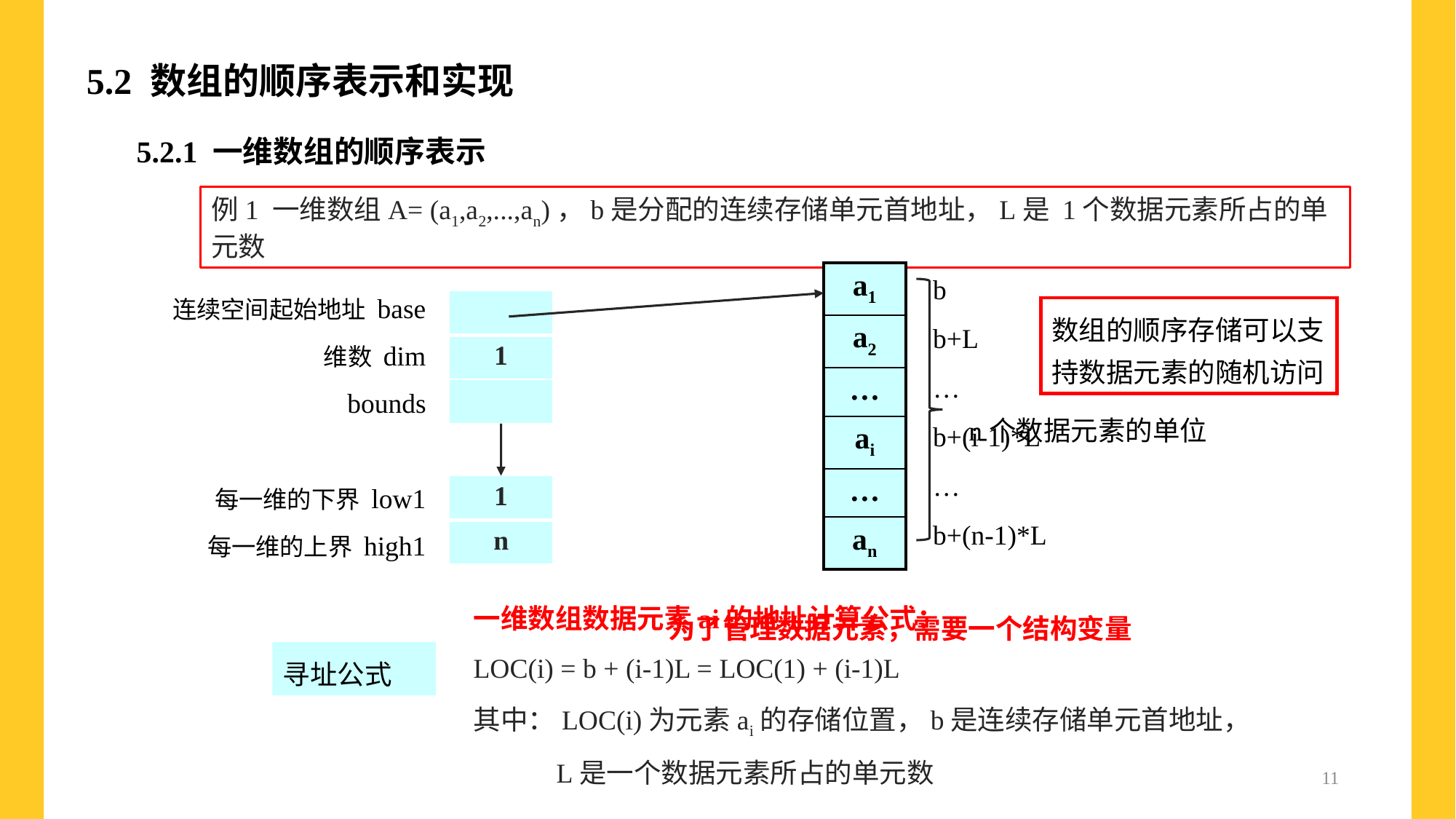

# 5.2 数组的顺序表示和实现
5.2.1 一维数组的顺序表示
例1 一维数组A= (a1,a2,...,an)，b是分配的连续存储单元首地址，L是 1个数据元素所占的单元数
b
b+L
…
b+(i-1)*L
…
b+(n-1)*L
| a1 |
| --- |
| a2 |
| … |
| ai |
| … |
| an |
连续空间起始地址 base
维数 dim
bounds

每一维的下界 low1
每一维的上界 high1

|  |
| --- |
| 1 |
|  |
数组的顺序存储可以支持数据元素的随机访问
n个数据元素的单位
| 1 |
| --- |
| n |
一维数组数据元素ai的地址计算公式：
LOC(i) = b + (i-1)L = LOC(1) + (i-1)L
其中：LOC(i)为元素ai的存储位置，b是连续存储单元首地址，
            L是一个数据元素所占的单元数
为了管理数据元素，需要一个结构变量
寻址公式
11